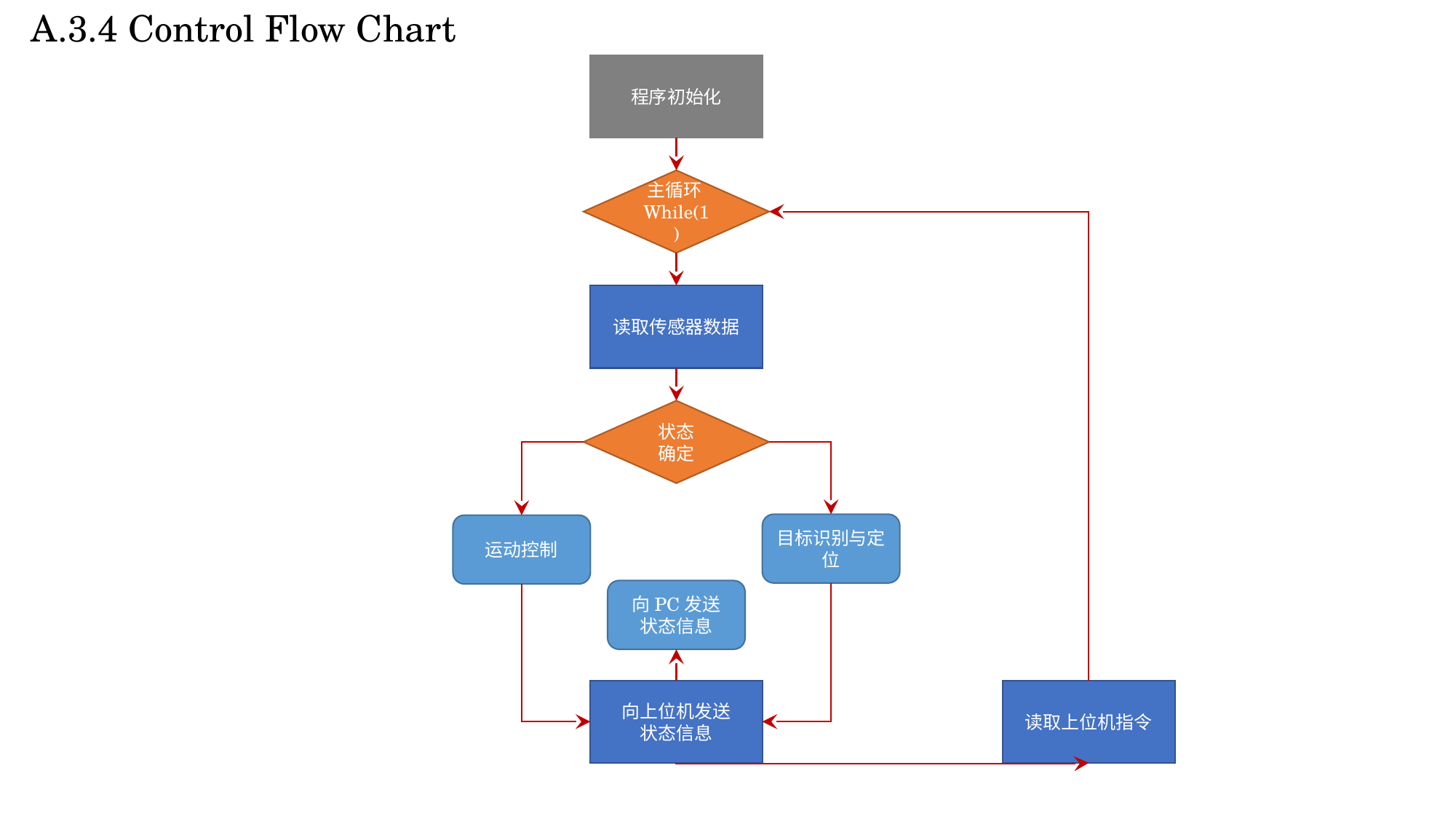

A.3.4 Control Flow Chart
程序初始化
主循环While(1)
读取传感器数据
状态
确定
目标识别与定位
运动控制
向PC发送
状态信息
向上位机发送
状态信息
读取上位机指令